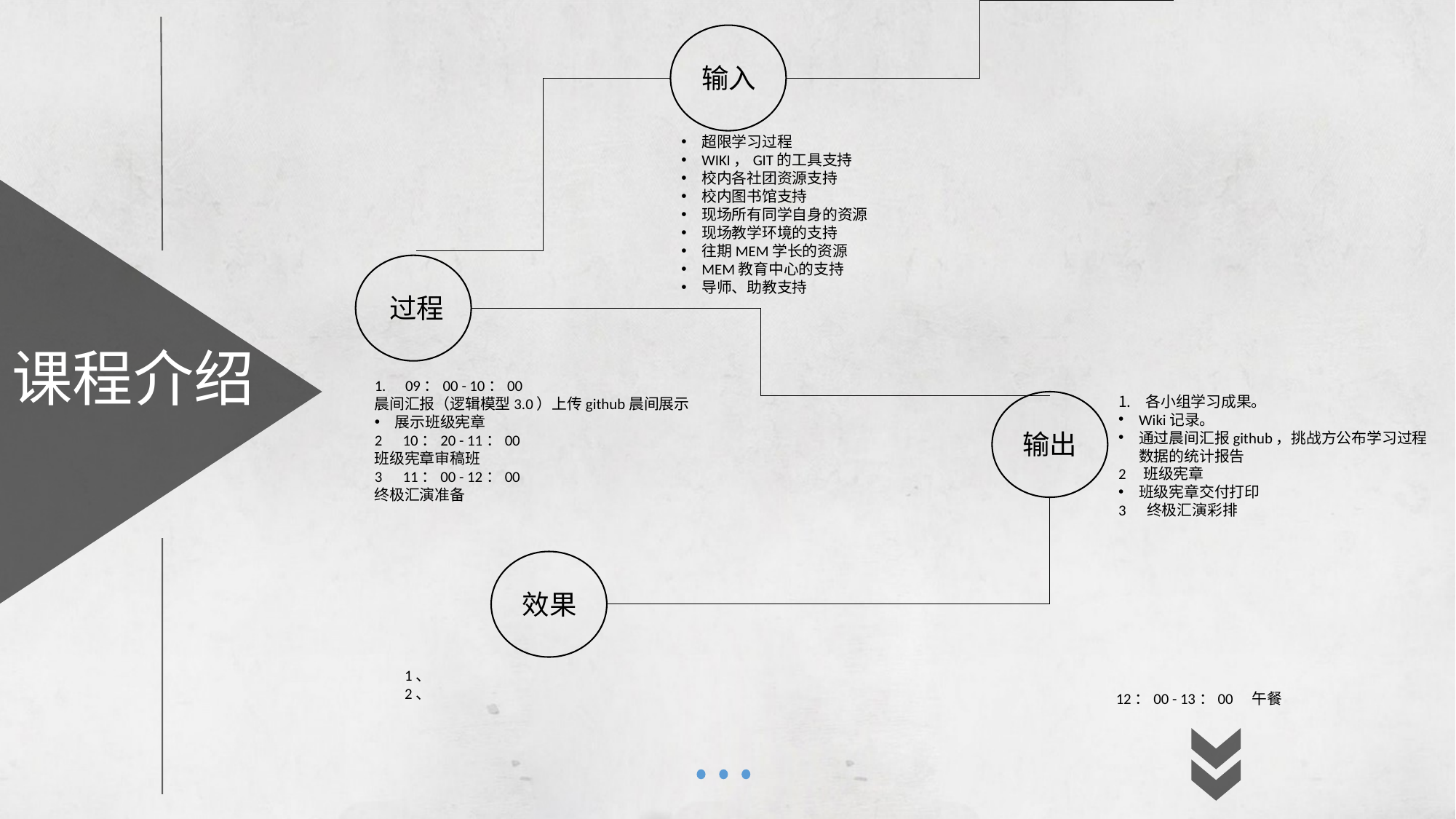

输入
超限学习过程
WIKI，GIT的工具支持
校内各社团资源支持
校内图书馆支持
现场所有同学自身的资源
现场教学环境的支持
往期MEM学长的资源
MEM教育中心的支持
导师、助教支持

过程
课程介绍
 09：00 - 10：00
晨间汇报（逻辑模型3.0）上传github晨间展示
展示班级宪章
2      10：20 - 11：00
班级宪章审稿班
3      11：00 - 12：00
终极汇演准备

各小组学习成果。
Wiki记录。
通过晨间汇报github，挑战方公布学习过程数据的统计报告
2    班级宪章
班级宪章交付打印
3     终极汇演彩排

输出

效果
1、
2、
午餐
12：00 - 13：00